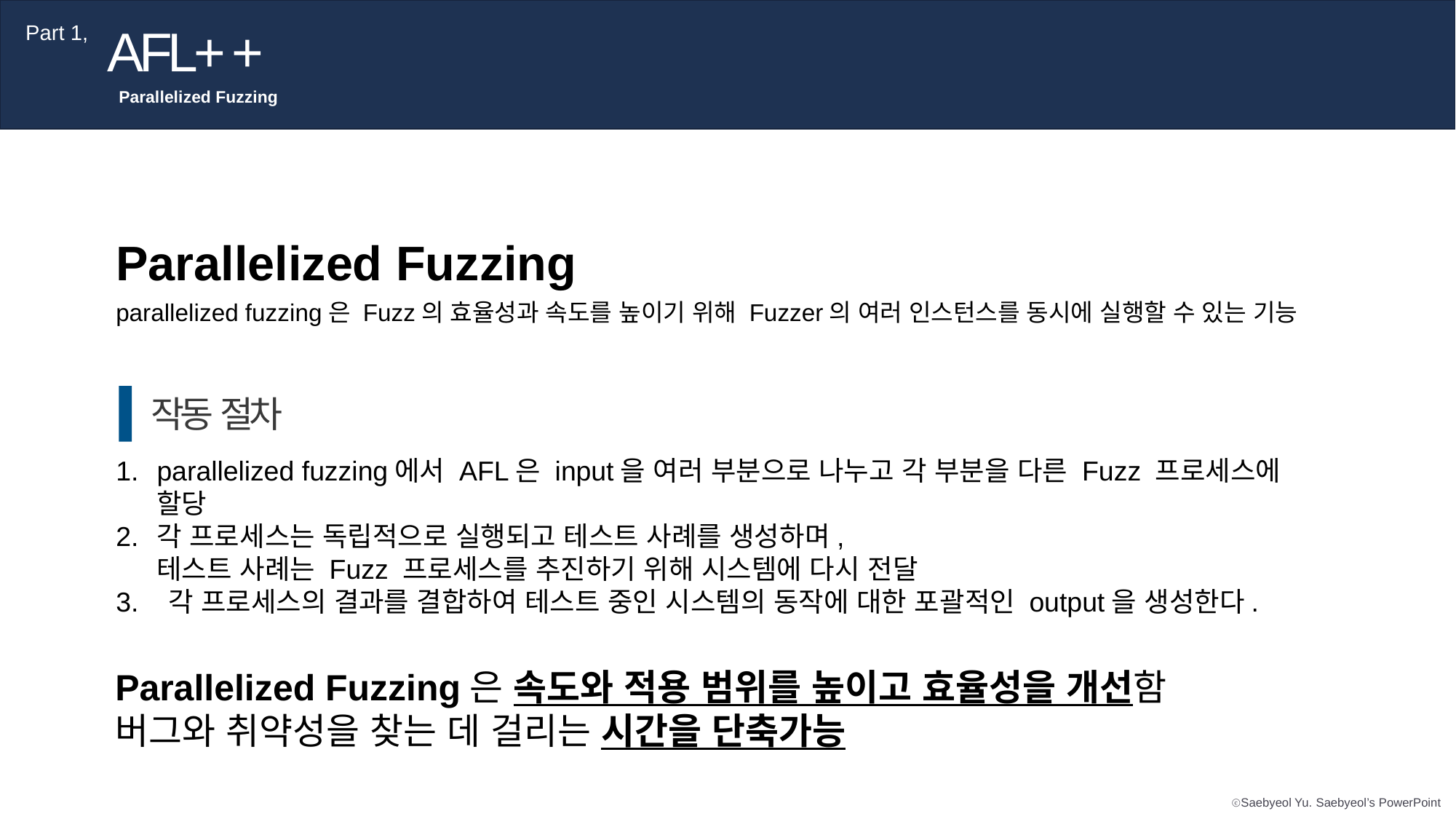

AFL+ +
Part 1,
Parallelized Fuzzing
Parallelized Fuzzing
parallelized fuzzing은 Fuzz의 효율성과 속도를 높이기 위해 Fuzzer의 여러 인스턴스를 동시에 실행할 수 있는 기능

작동  절차
parallelized fuzzing에서 AFL은 input을 여러 부분으로 나누고 각 부분을 다른 Fuzz 프로세스에 할당
각 프로세스는 독립적으로 실행되고 테스트 사례를 생성하며,
테스트 사례는 Fuzz 프로세스를 추진하기 위해 시스템에 다시 전달
3.   각 프로세스의 결과를 결합하여 테스트 중인 시스템의 동작에 대한 포괄적인 output을 생성한다.
Parallelized Fuzzing은 속도와 적용 범위를 높이고 효율성을 개선함
버그와 취약성을 찾는 데 걸리는 시간을 단축가능